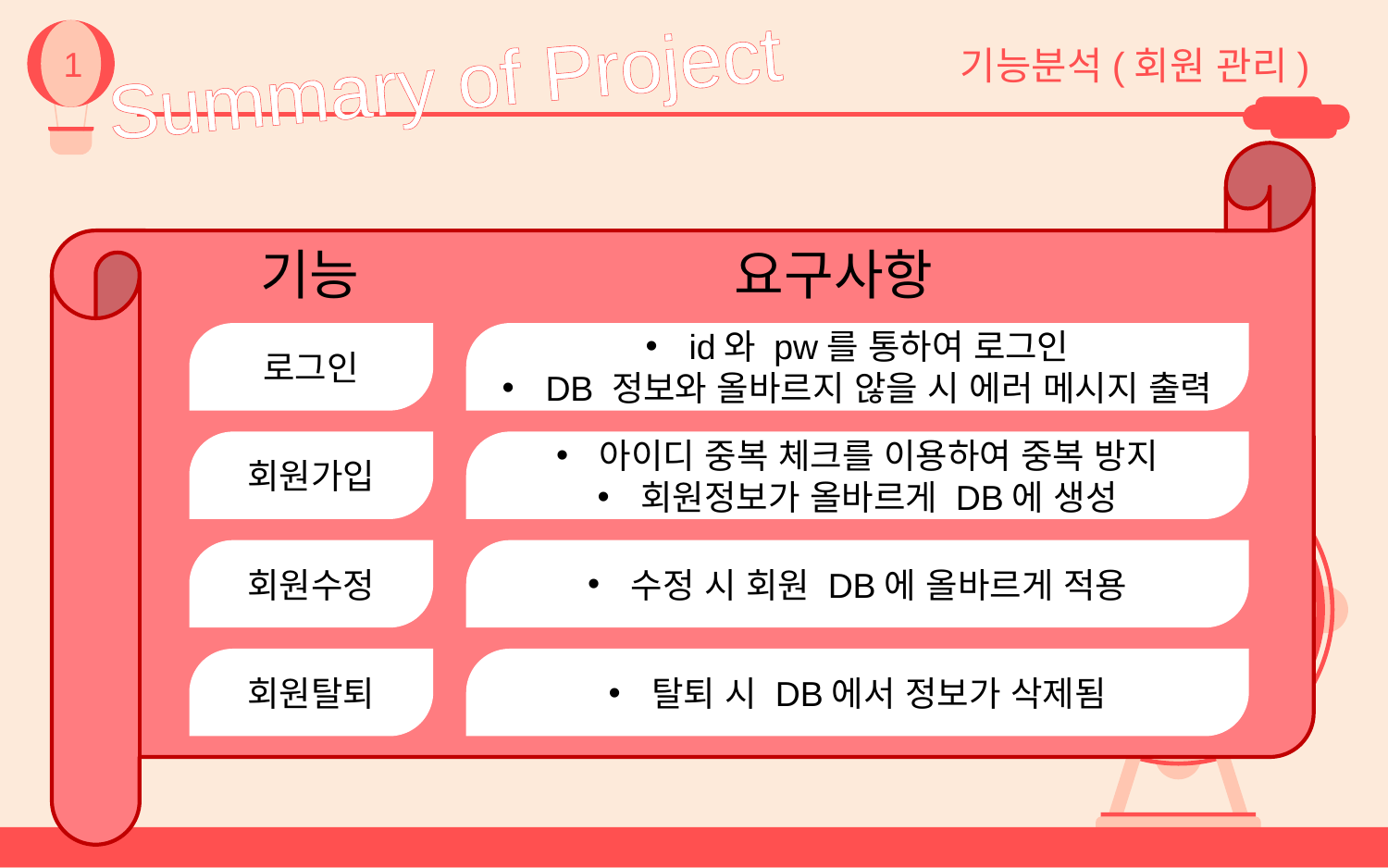

1

Summary of Project
기능분석(회원 관리)

기능
요구사항
로그인
id와 pw를 통하여 로그인
DB 정보와 올바르지 않을 시 에러 메시지 출력
회원가입
아이디 중복 체크를 이용하여 중복 방지
회원정보가 올바르게 DB에 생성
회원수정
수정 시 회원 DB에 올바르게 적용
회원탈퇴
탈퇴 시 DB에서 정보가 삭제됨